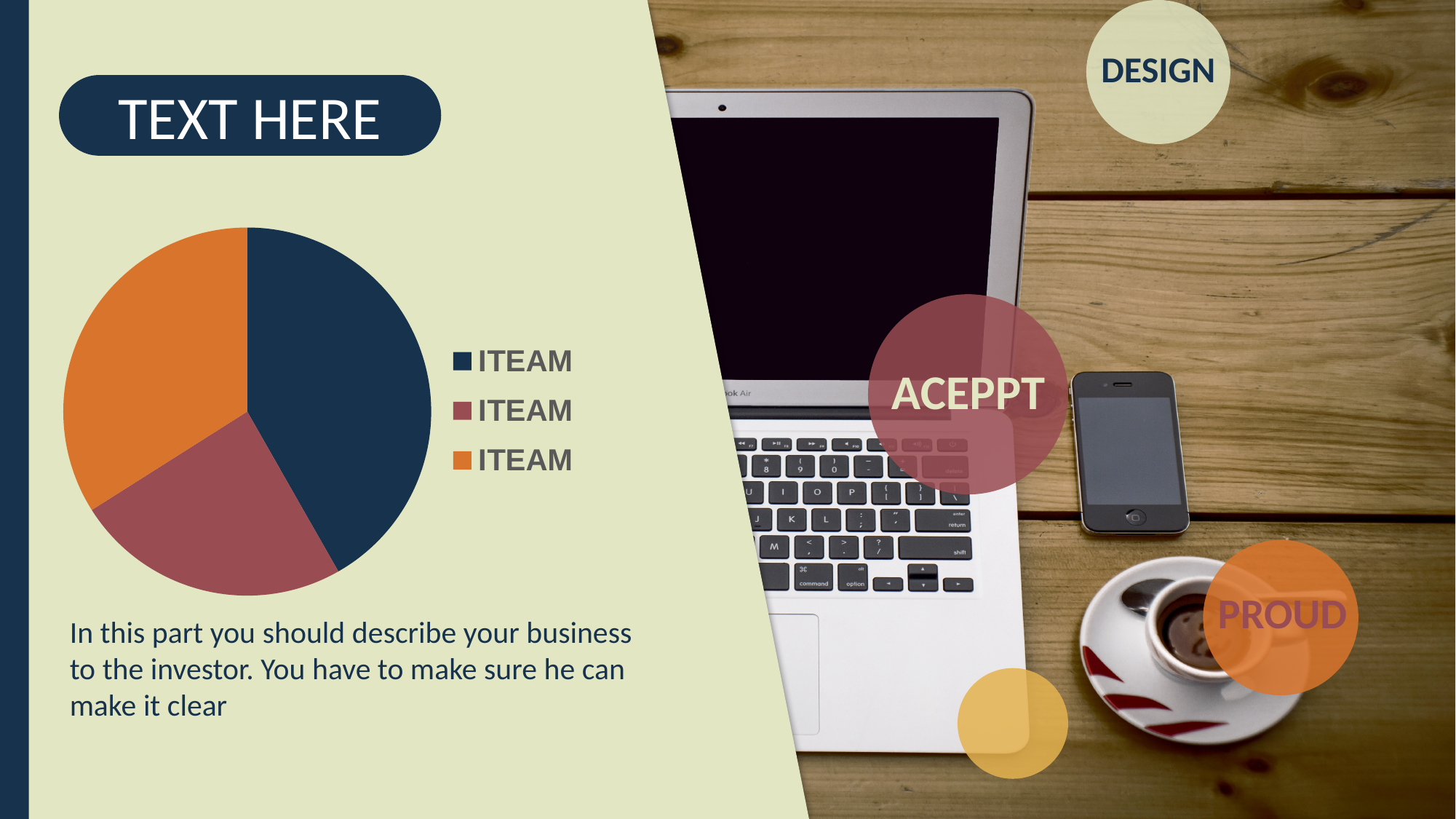

DESIGN

TEXT HERE

### Chart

| Category | 系列 1 |
|---|---|
| ITEAM | 4.3 |
| ITEAM | 2.5 |
| ITEAM | 3.5 |
ACEPPT

PROUD
In this part you should describe your business to the investor. You have to make sure he can make it clear